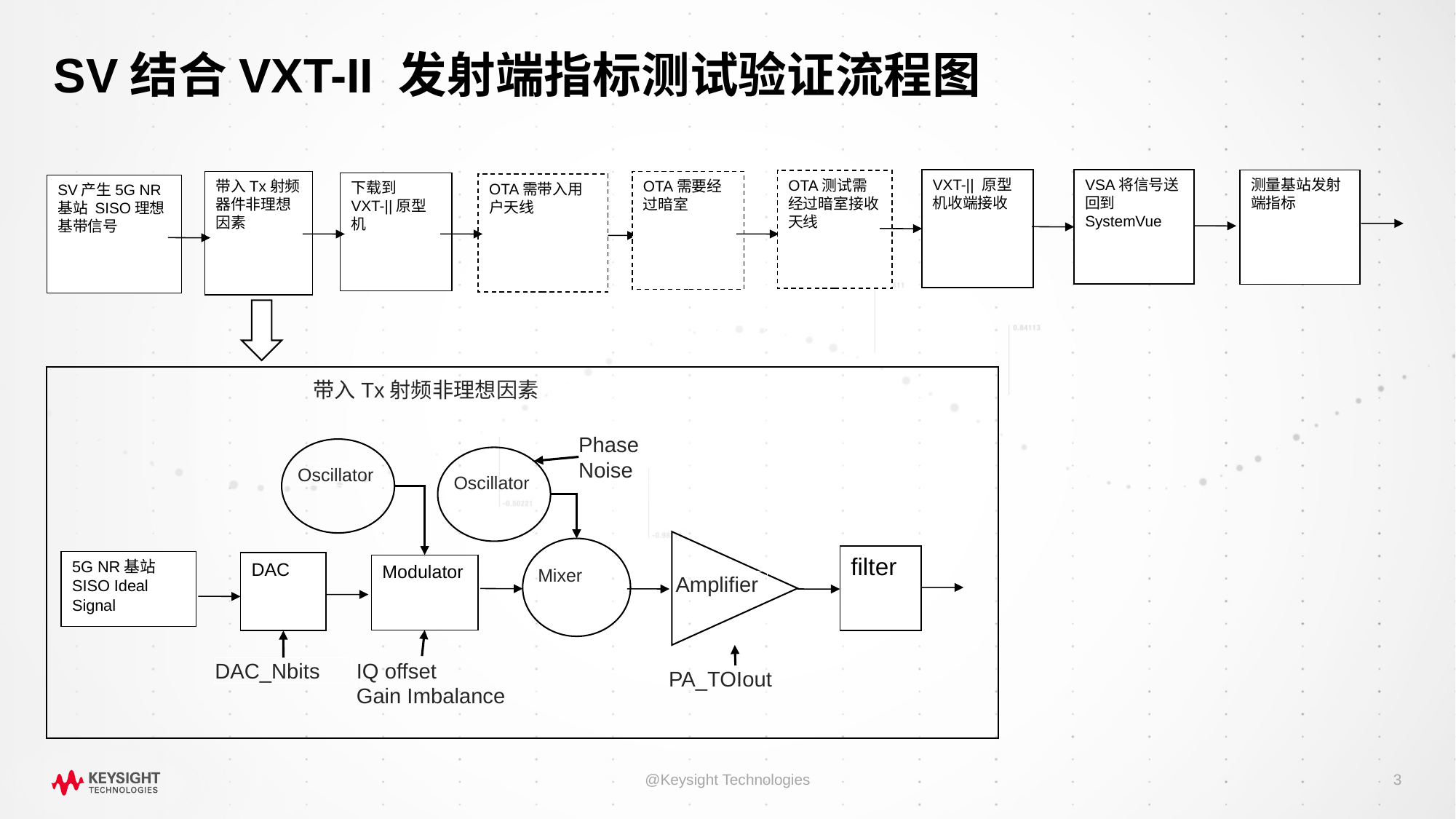

# SV结合VXT-II 发射端指标测试验证流程图

VXT-|| 原型机收端接收
VSA将信号送回到SystemVue
测量基站发射端指标
OTA测试需经过暗室接收天线
带入Tx射频器件非理想因素
OTA需要经过暗室
下载到VXT-||原型机
OTA需带入用户天线
SV产生5G NR基站 SISO理想基带信号

带入Tx射频非理想因素
Phase Noise

Oscillator

Oscillator

Amplifier

Mixer
filter
5G NR基站 SISO Ideal Signal
DAC

Modulator

IQ offset
Gain Imbalance
DAC_Nbits
PA_TOIout
@Keysight Technologies